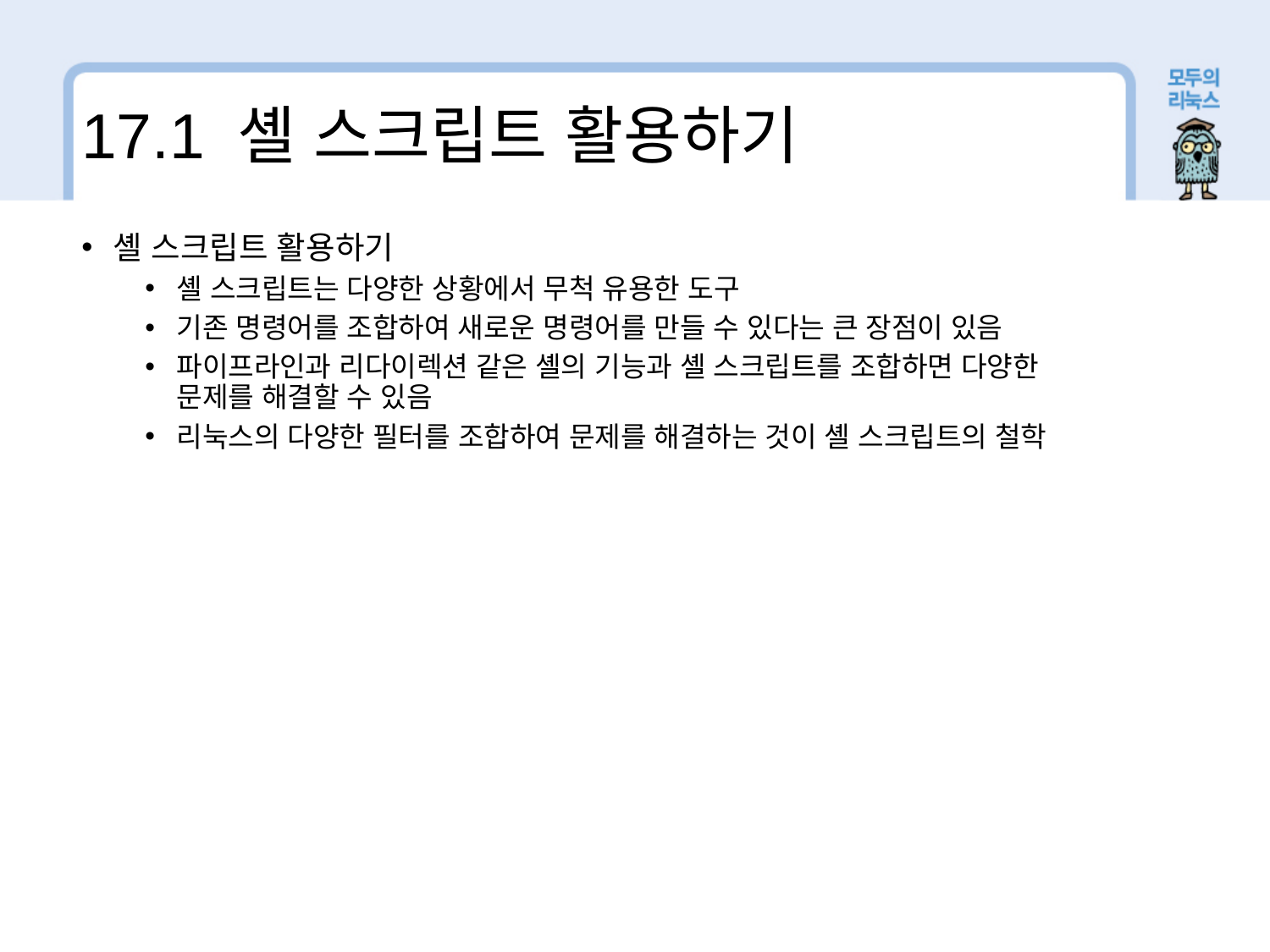

17.1 셸 스크립트 활용하기
셸 스크립트 활용하기
셸 스크립트는 다양한 상황에서 무척 유용한 도구
기존 명령어를 조합하여 새로운 명령어를 만들 수 있다는 큰 장점이 있음
파이프라인과 리다이렉션 같은 셸의 기능과 셸 스크립트를 조합하면 다양한 문제를 해결할 수 있음
리눅스의 다양한 필터를 조합하여 문제를 해결하는 것이 셸 스크립트의 철학